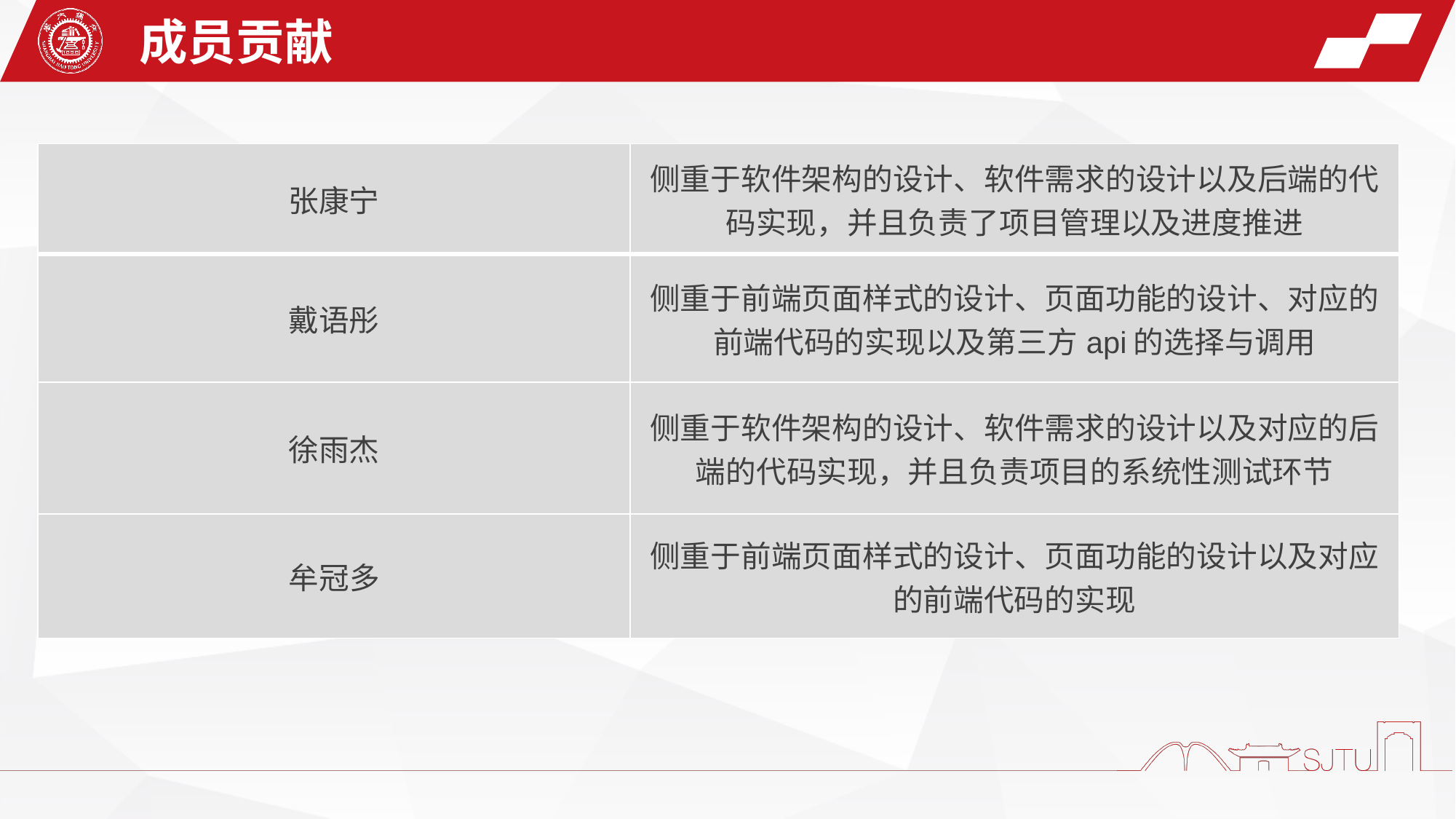

成员贡献
| 张康宁 | 侧重于软件架构的设计、软件需求的设计以及后端的代码实现，并且负责了项目管理以及进度推进 |
| --- | --- |
| 戴语彤 | 侧重于前端页面样式的设计、页面功能的设计、对应的前端代码的实现以及第三方api的选择与调用 |
| 徐雨杰 | 侧重于软件架构的设计、软件需求的设计以及对应的后端的代码实现，并且负责项目的系统性测试环节 |
| 牟冠多 | 侧重于前端页面样式的设计、页面功能的设计以及对应的前端代码的实现 |